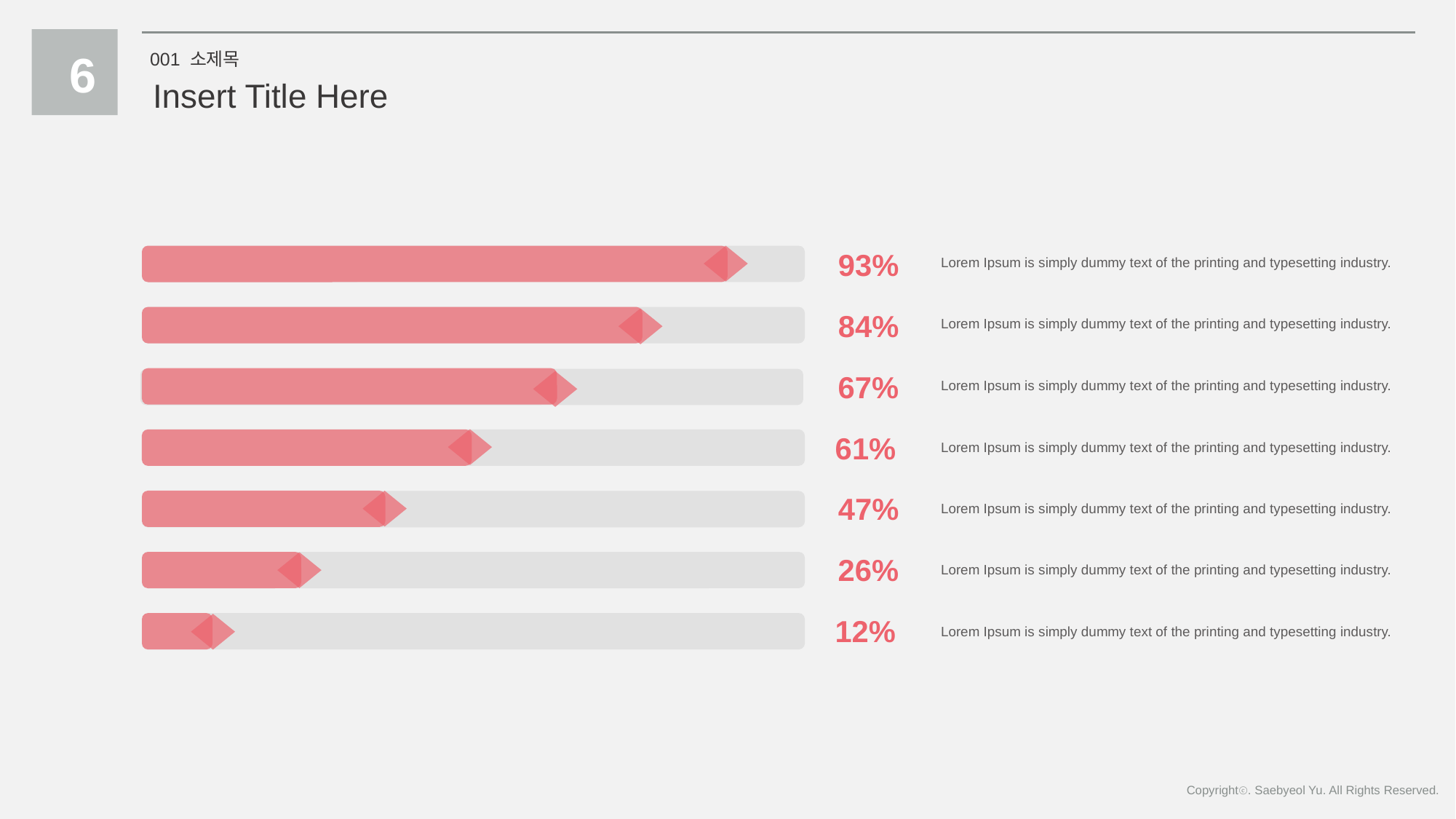

6
001 소제목
Insert Title Here
93%

Lorem Ipsum is simply dummy text of the printing and typesetting industry.
84%

Lorem Ipsum is simply dummy text of the printing and typesetting industry.
67%

Lorem Ipsum is simply dummy text of the printing and typesetting industry.
61%

Lorem Ipsum is simply dummy text of the printing and typesetting industry.
47%

Lorem Ipsum is simply dummy text of the printing and typesetting industry.
26%

Lorem Ipsum is simply dummy text of the printing and typesetting industry.
12%

Lorem Ipsum is simply dummy text of the printing and typesetting industry.
Copyrightⓒ. Saebyeol Yu. All Rights Reserved.